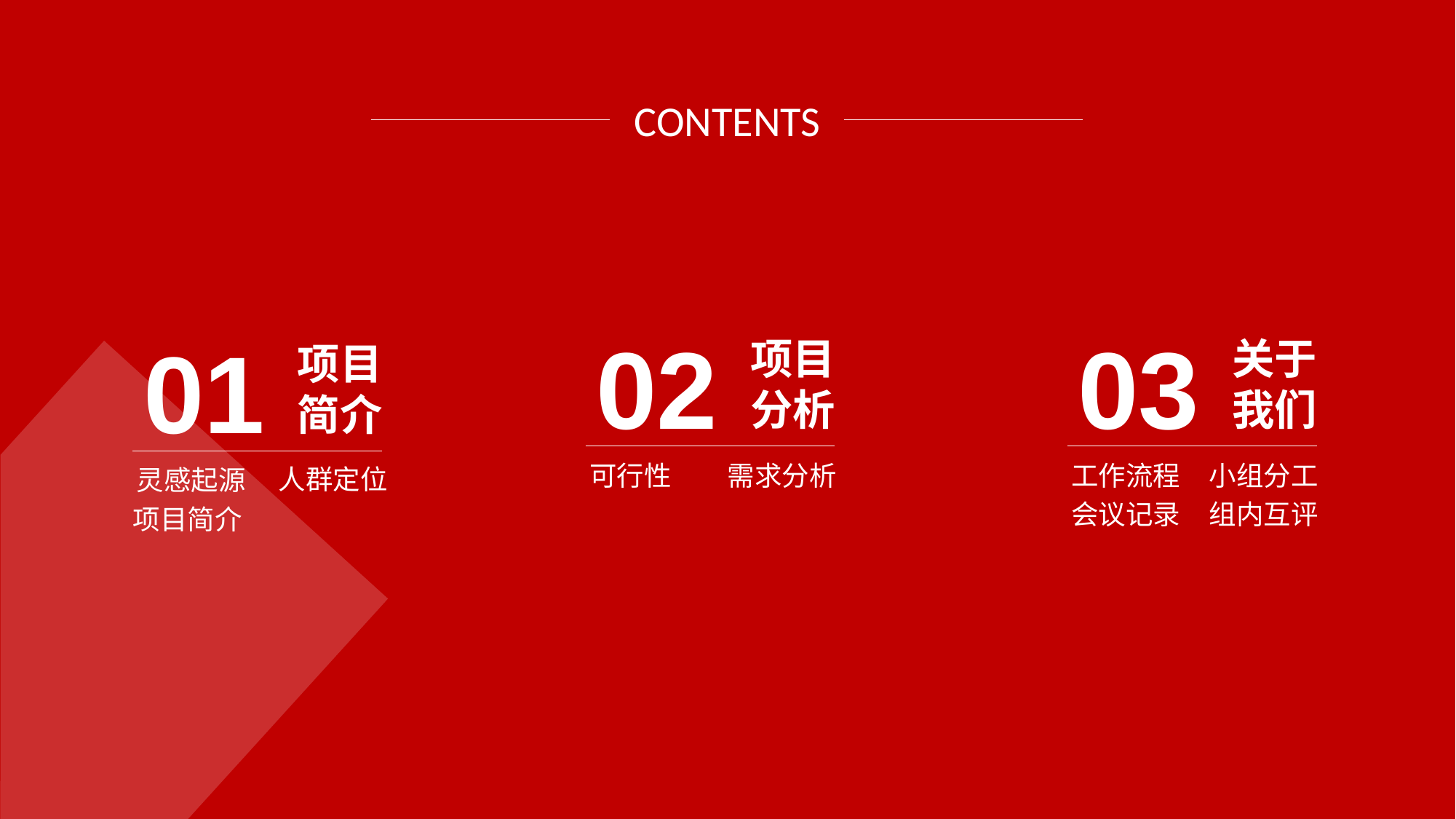

CONTENTS
02
项目
分析
可行性
需求分析

03
关于
我们
工作流程
小组分工
会议记录
组内互评
01
项目
简介
人群定位
灵感起源
项目简介